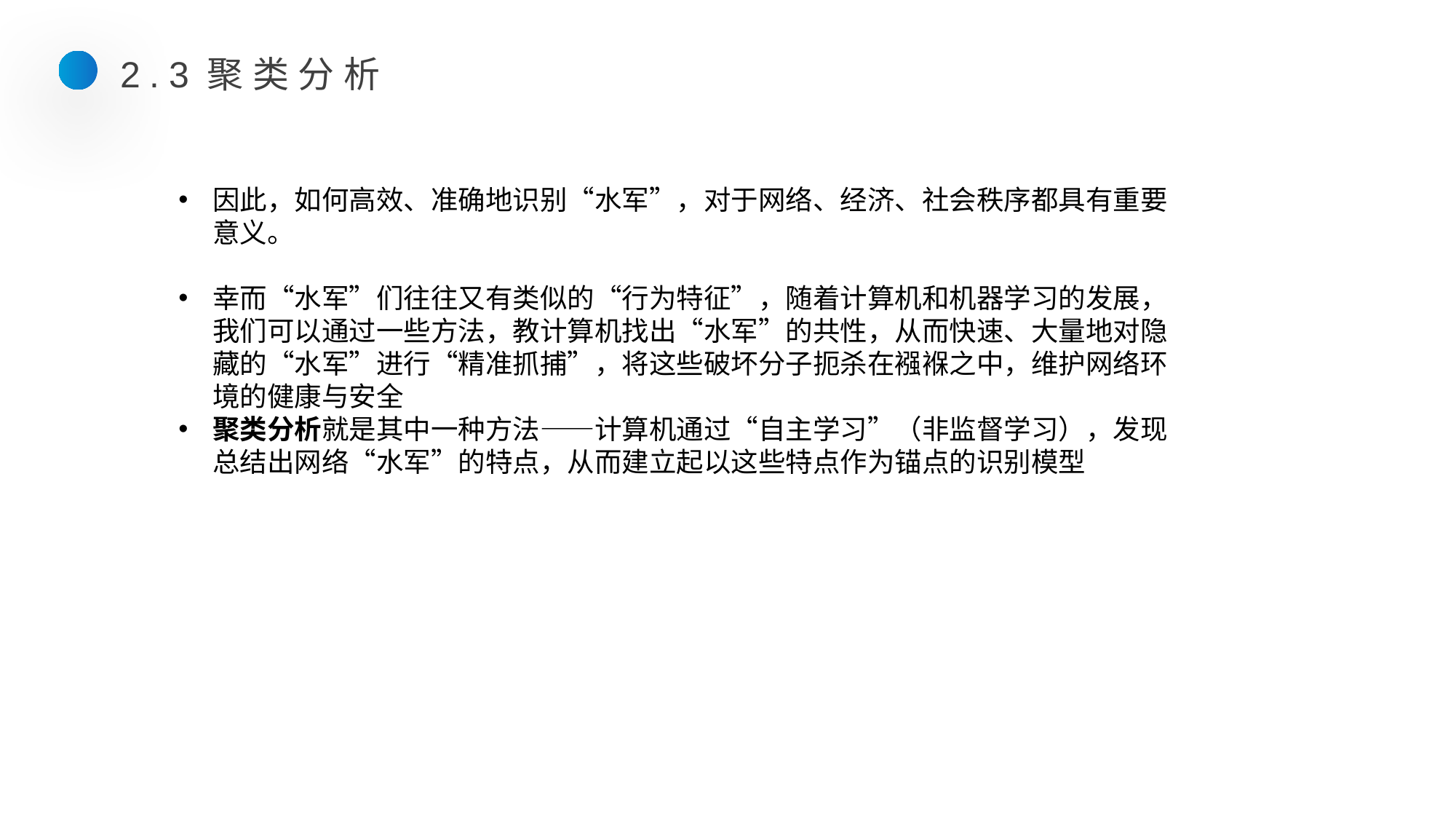

2.3聚类分析

因此，如何高效、准确地识别“水军”，对于网络、经济、社会秩序都具有重要意义。

幸而“水军”们往往又有类似的“行为特征”，随着计算机和机器学习的发展，我们可以通过一些方法，教计算机找出“水军”的共性，从而快速、大量地对隐藏的“水军”进行“精准抓捕”，将这些破坏分子扼杀在襁褓之中，维护网络环境的健康与安全
聚类分析就是其中一种方法——计算机通过“自主学习”（非监督学习），发现总结出网络“水军”的特点，从而建立起以这些特点作为锚点的识别模型